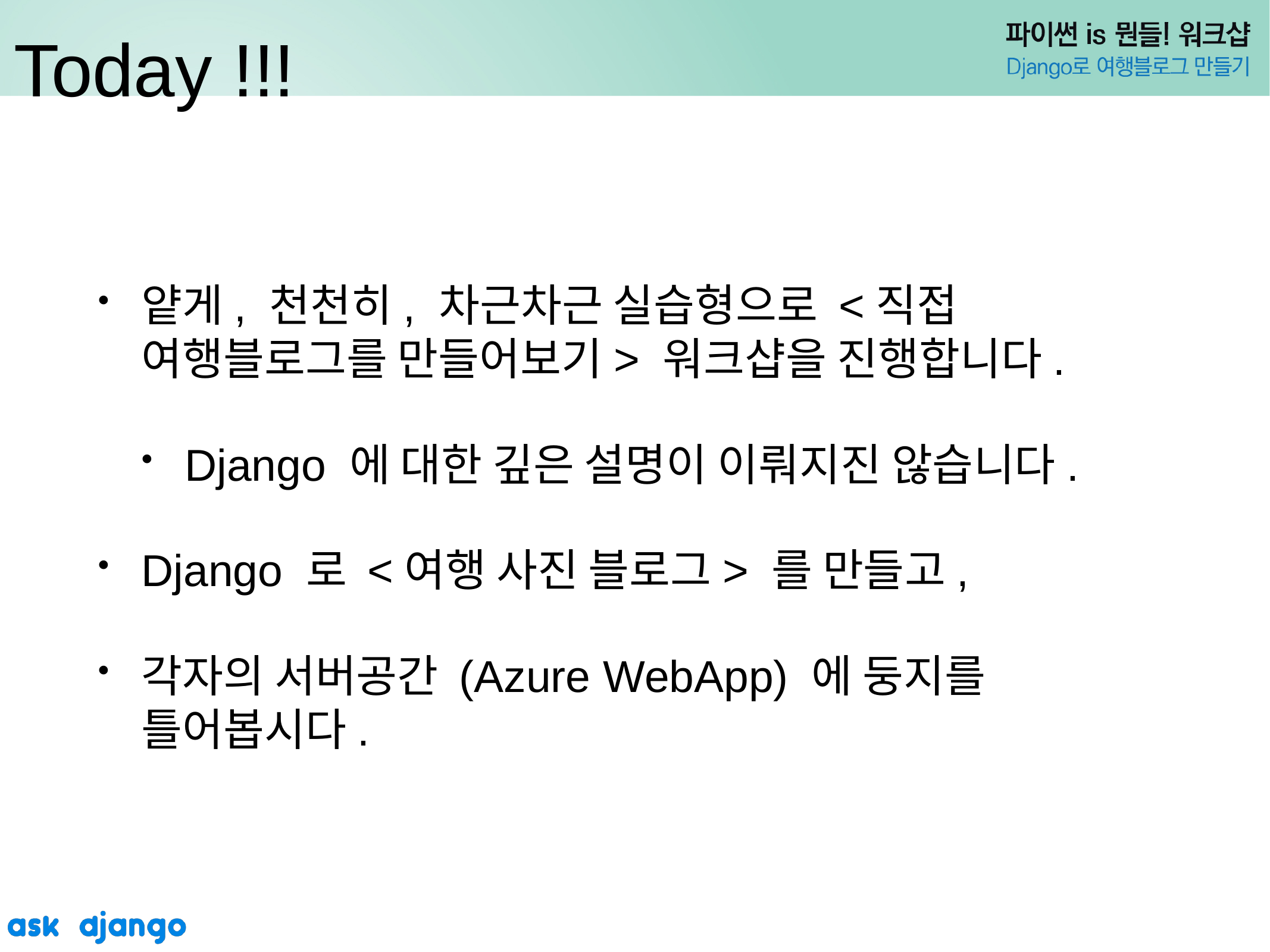

# Today !!!
얕게, 천천히, 차근차근 실습형으로 <직접 여행블로그를 만들어보기> 워크샵을 진행합니다.
Django 에 대한 깊은 설명이 이뤄지진 않습니다.
Django 로 <여행 사진 블로그> 를 만들고,
각자의 서버공간 (Azure WebApp) 에 둥지를 틀어봅시다.